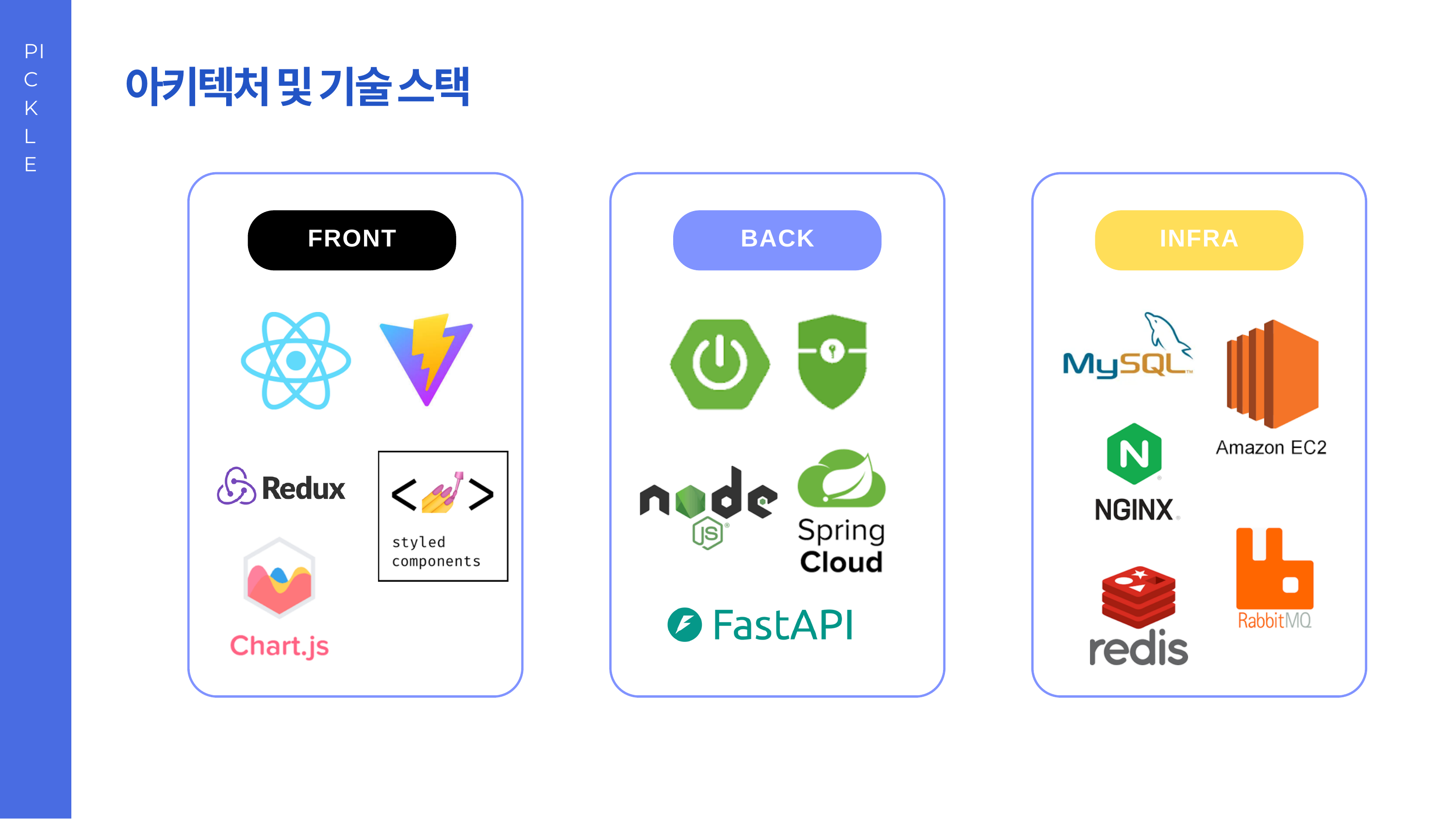

PICKLE
아키텍처 및 기술 스택

FRONT

BACK

INFRA